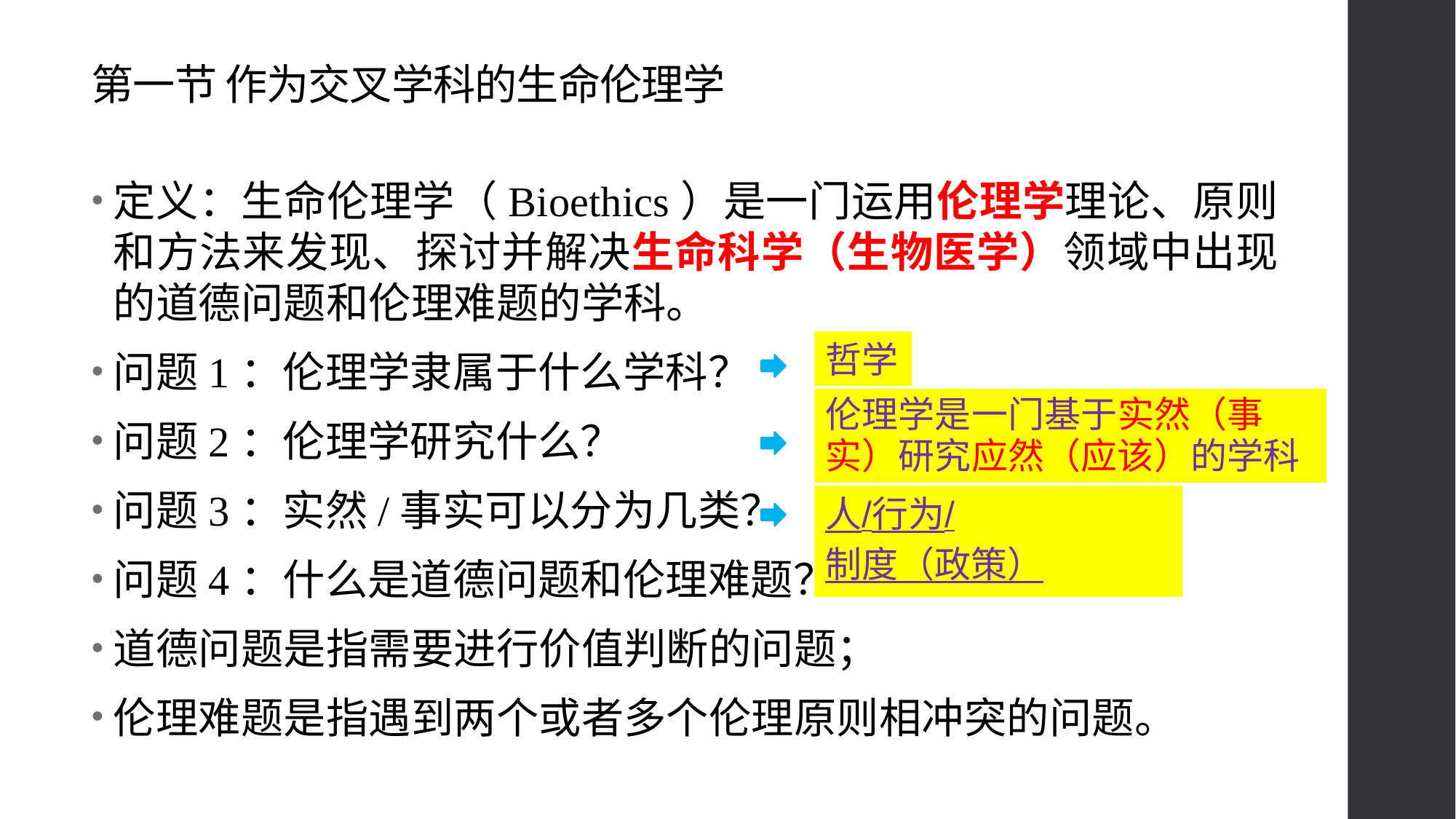

# 第一节 作为交叉学科的生命伦理学
定义：生命伦理学（Bioethics）是一门运用伦理学理论、原则和方法来发现、探讨并解决生命科学（生物医学）领域中出现的道德问题和伦理难题的学科。
问题1：伦理学隶属于什么学科？
问题2：伦理学研究什么？
问题3：实然/事实可以分为几类？
问题4：什么是道德问题和伦理难题？
道德问题是指需要进行价值判断的问题；
伦理难题是指遇到两个或者多个伦理原则相冲突的问题。

哲学

伦理学是一门基于实然（事实）研究应然（应该）的学科

人/行为/制度（政策）